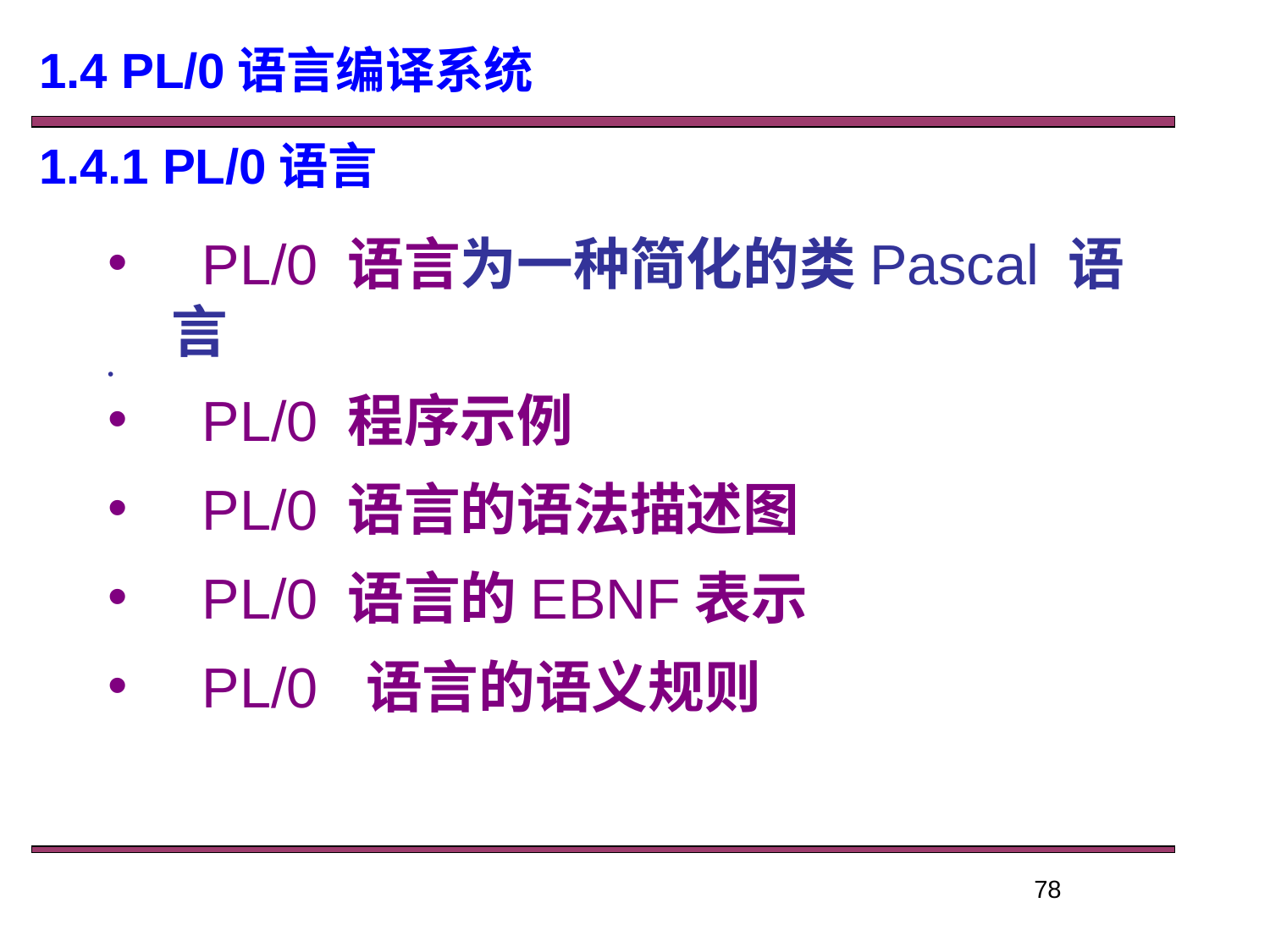

1.4 PL/0语言编译系统
     1.4.1 PL/0语言
  PL/0 语言为一种简化的类Pascal 语言

  PL/0 程序示例

  PL/0 语言的语法描述图

  PL/0 语言的EBNF表示

  PL/0 语言的语义规则
78